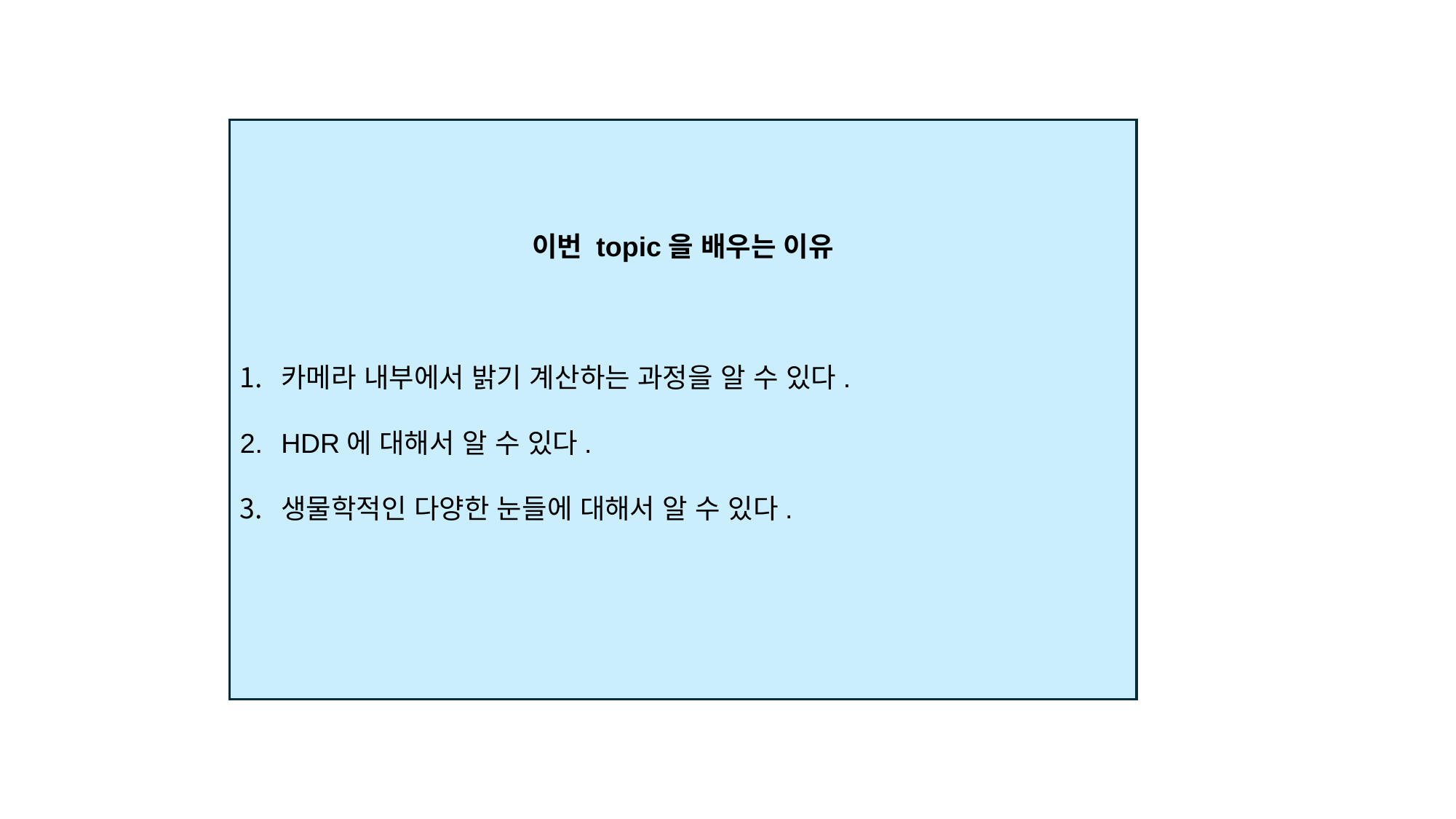

이번 topic을 배우는 이유

카메라 내부에서 밝기 계산하는 과정을 알 수 있다.

HDR에 대해서 알 수 있다.

생물학적인 다양한 눈들에 대해서 알 수 있다.